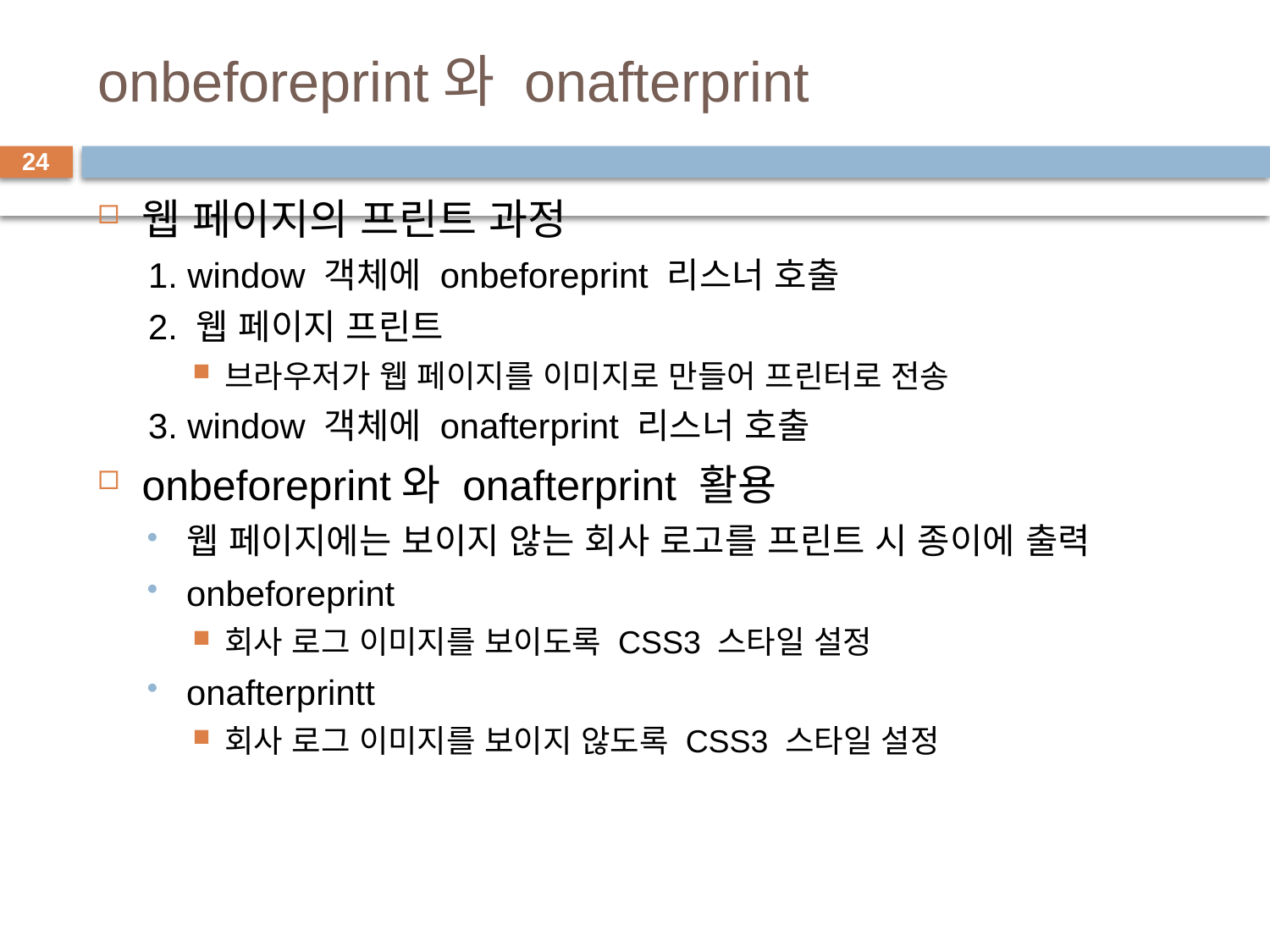

# onbeforeprint와 onafterprint
24
웹 페이지의 프린트 과정
1. window 객체에 onbeforeprint 리스너 호출
2. 웹 페이지 프린트
브라우저가 웹 페이지를 이미지로 만들어 프린터로 전송
3. window 객체에 onafterprint 리스너 호출
onbeforeprint와 onafterprint 활용
웹 페이지에는 보이지 않는 회사 로고를 프린트 시 종이에 출력
onbeforeprint
회사 로그 이미지를 보이도록 CSS3 스타일 설정
onafterprintt
회사 로그 이미지를 보이지 않도록 CSS3 스타일 설정